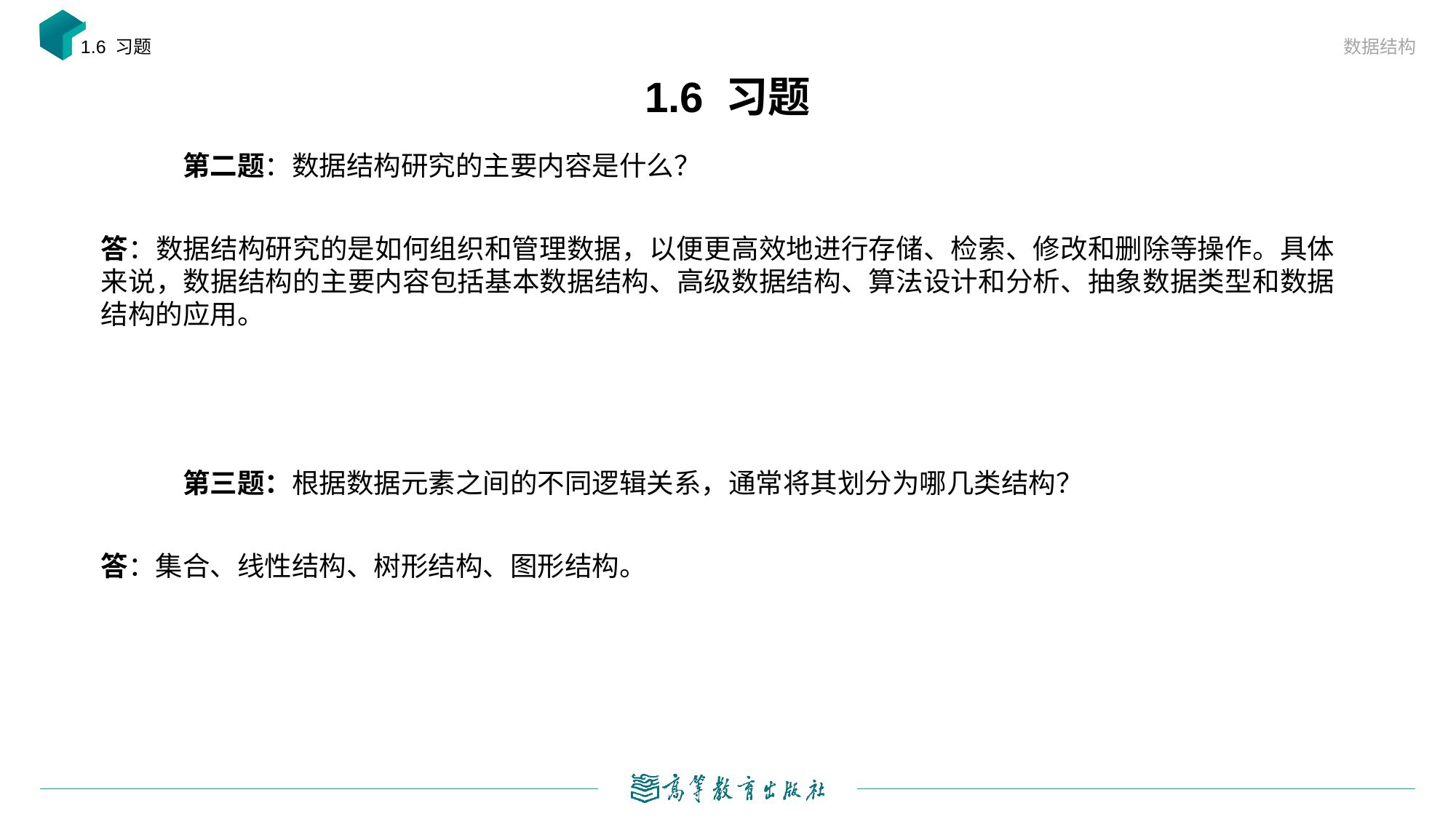

数据结构
1.6 习题
# 1.6 习题
第二题：数据结构研究的主要内容是什么？
答：数据结构研究的是如何组织和管理数据，以便更高效地进行存储、检索、修改和删除等操作。具体来说，数据结构的主要内容包括基本数据结构、高级数据结构、算法设计和分析、抽象数据类型和数据结构的应用。
第三题：根据数据元素之间的不同逻辑关系，通常将其划分为哪几类结构？
答：集合、线性结构、树形结构、图形结构。